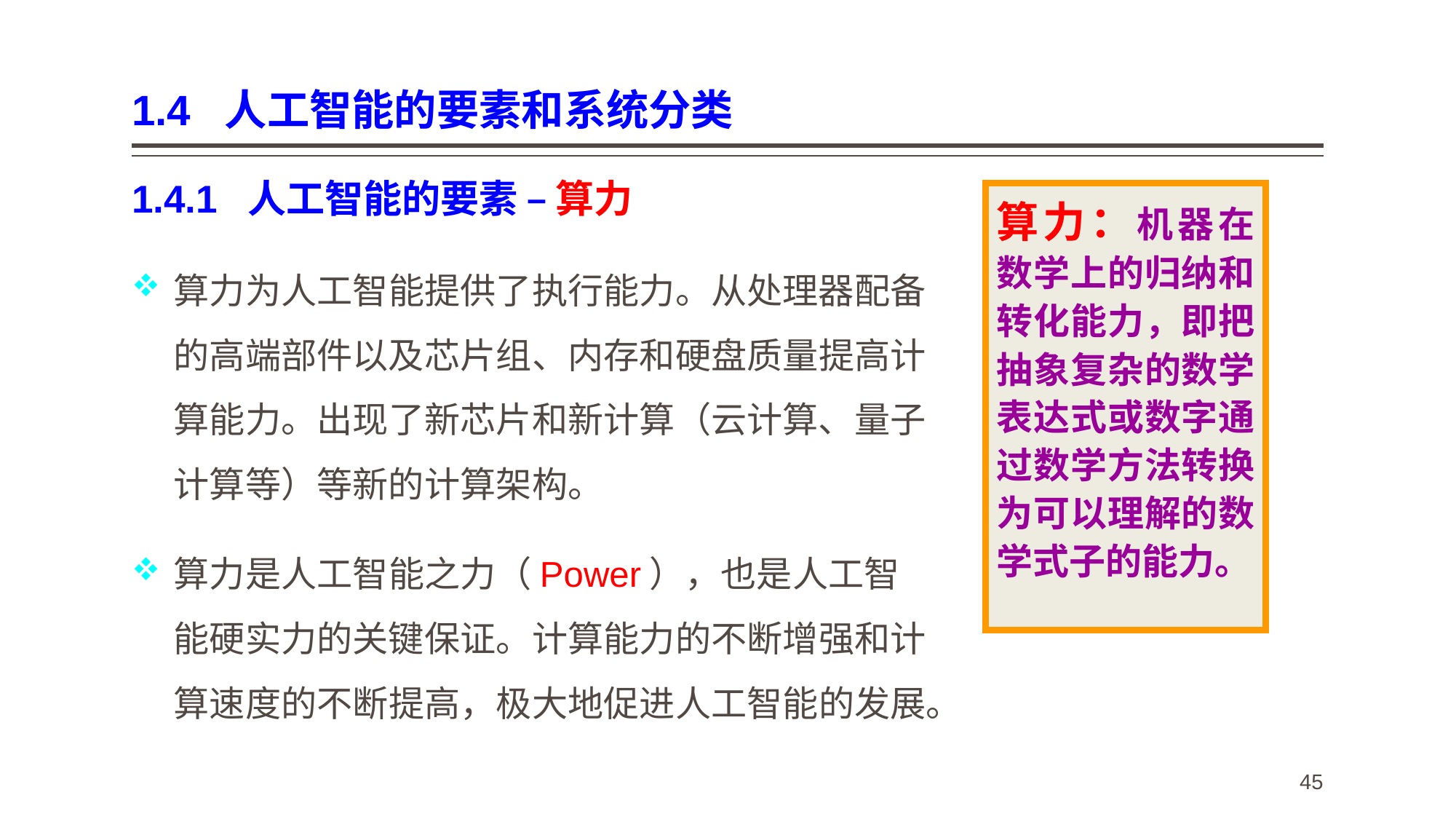

# 1.4  人工智能的要素和系统分类
1.4.1  人工智能的要素 – 算力
算力为人工智能提供了执行能力。从处理器配备的高端部件以及芯片组、内存和硬盘质量提高计算能力。出现了新芯片和新计算（云计算、量子计算等）等新的计算架构。
算力是人工智能之力（Power），也是人工智能硬实力的关键保证。计算能力的不断增强和计算速度的不断提高，极大地促进人工智能的发展。

算力：机器在数学上的归纳和转化能力，即把抽象复杂的数学表达式或数字通过数学方法转换为可以理解的数学式子的能力。
45